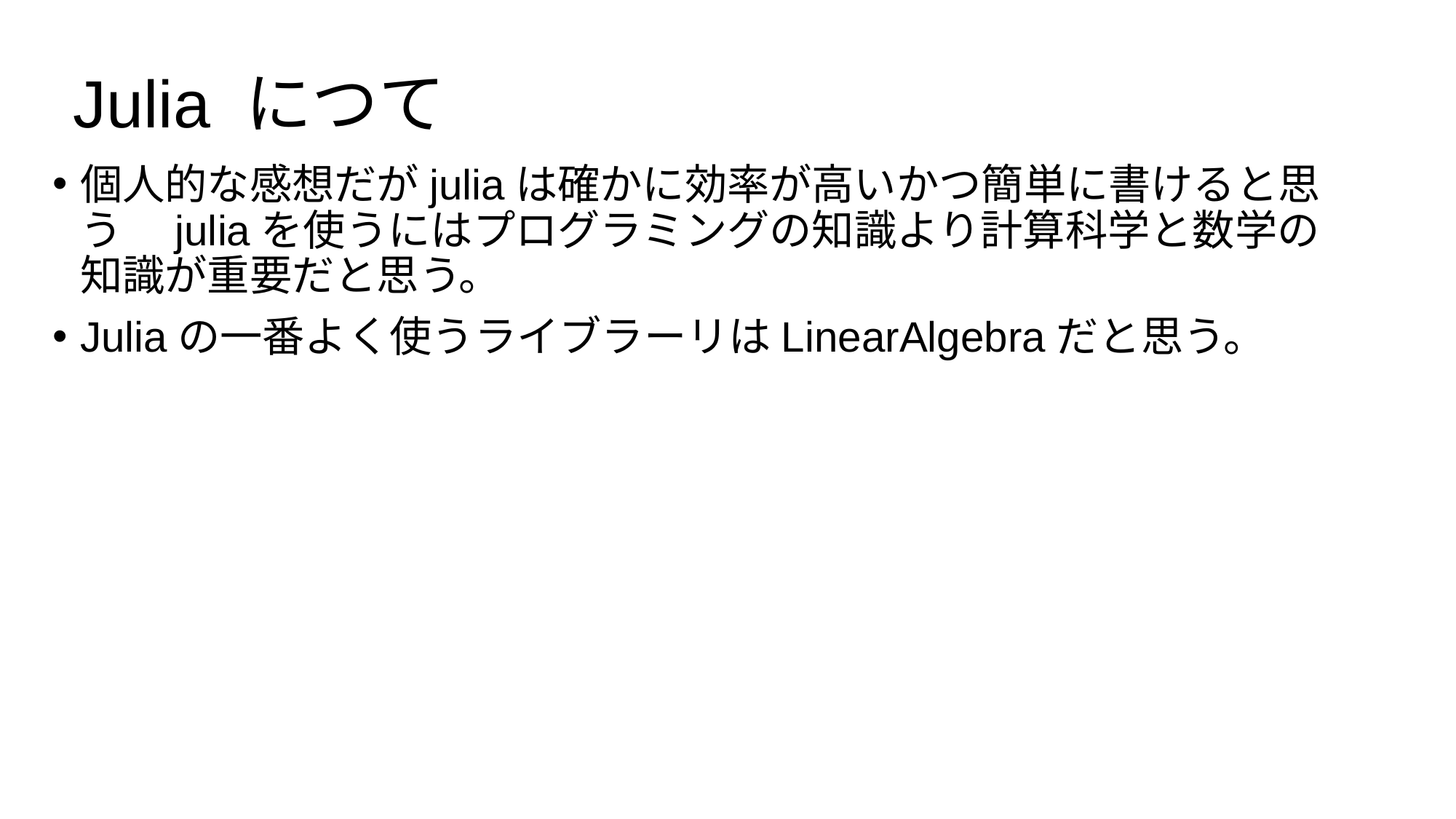

# Julia につて
個人的な感想だがjuliaは確かに効率が高いかつ簡単に書けると思う　juliaを使うにはプログラミングの知識より計算科学と数学の知識が重要だと思う。
Juliaの一番よく使うライブラーリはLinearAlgebraだと思う。